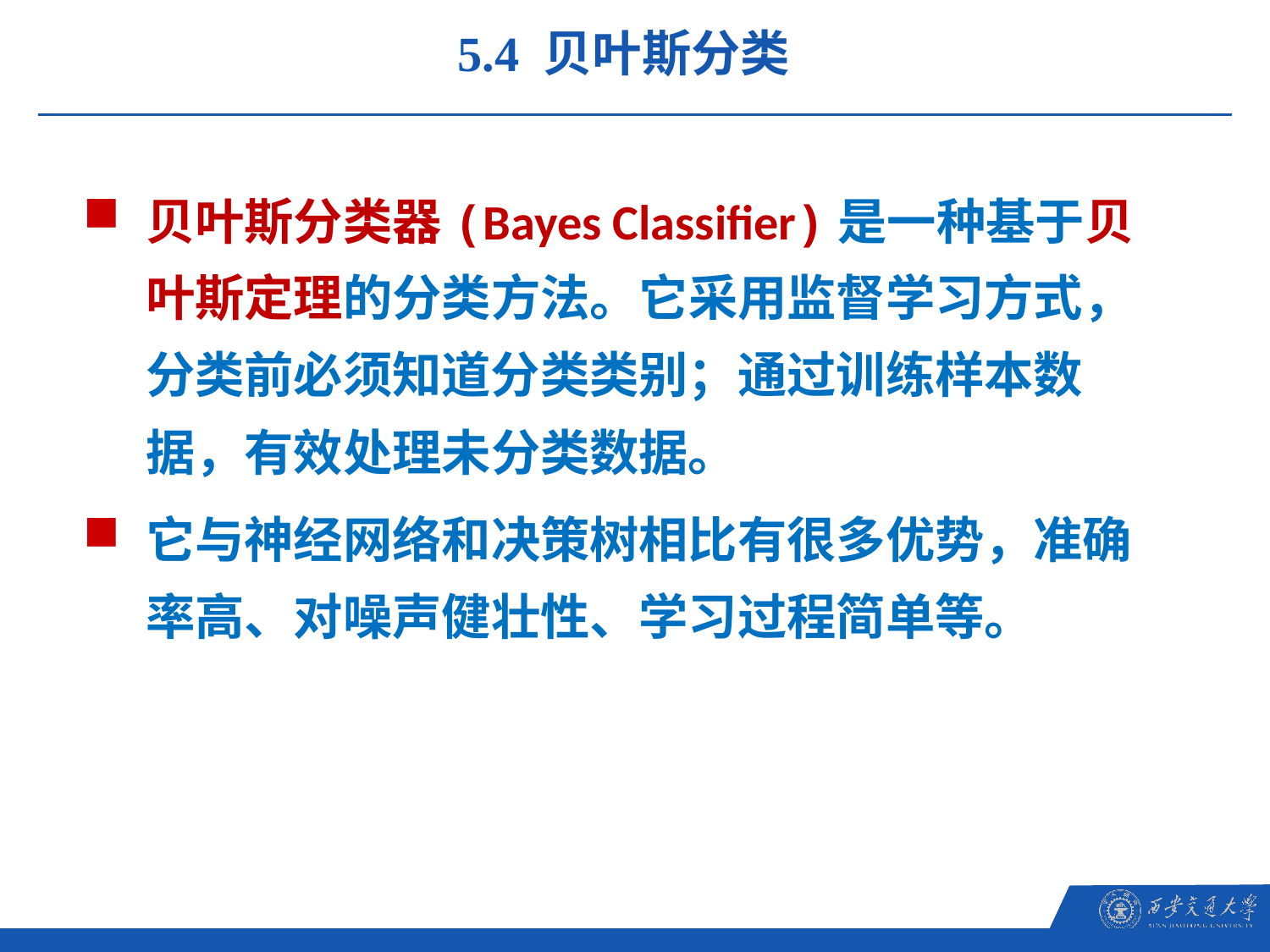

5.4 贝叶斯分类
贝叶斯分类器(Bayes Classifier)是一种基于贝叶斯定理的分类方法。它采用监督学习方式，分类前必须知道分类类别；通过训练样本数据，有效处理未分类数据。
它与神经网络和决策树相比有很多优势，准确率高、对噪声健壮性、学习过程简单等。